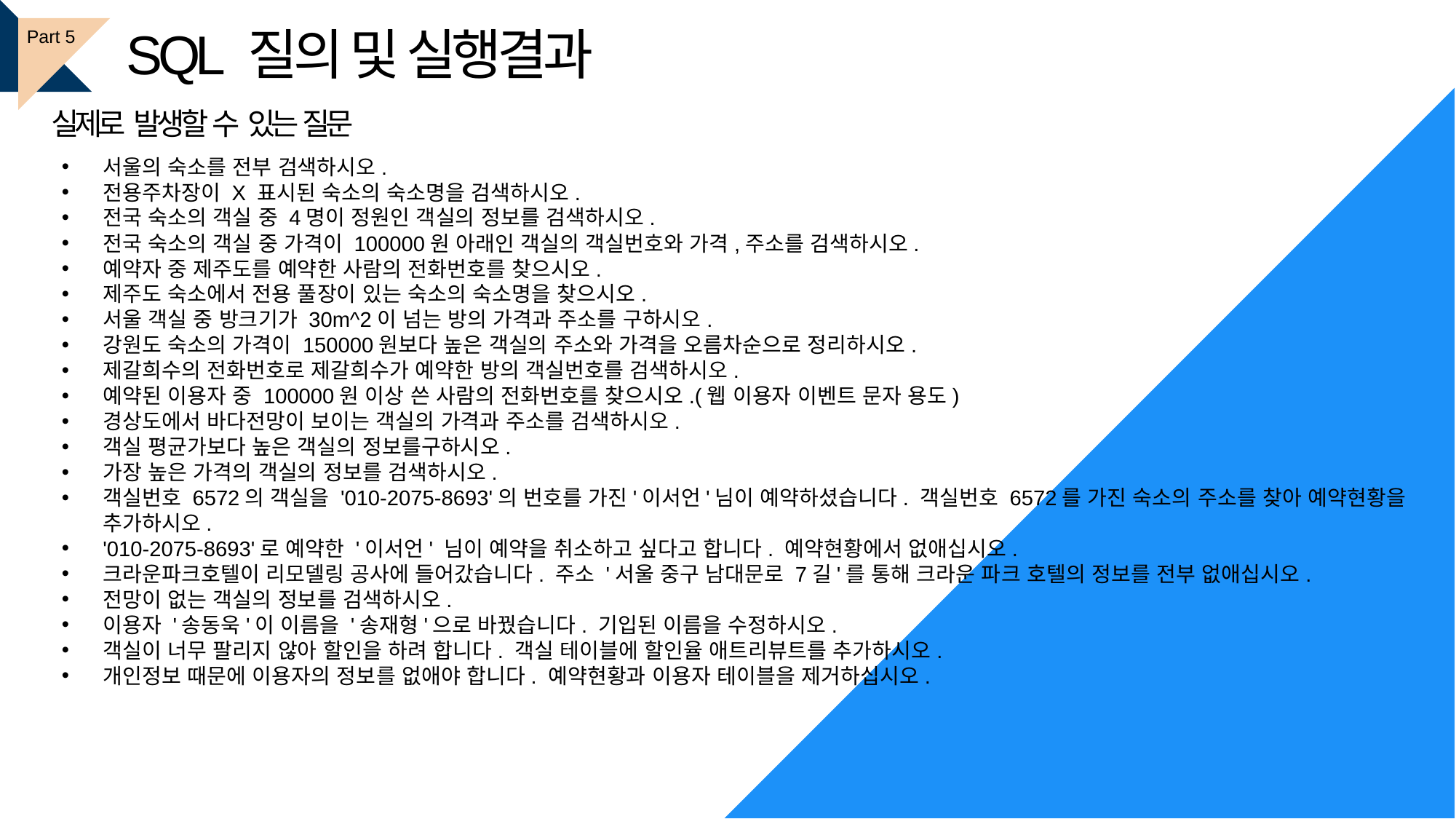

SQL 질의 및 실행결과

Part 5

실제로   발생할  수   있는  질문
서울의 숙소를 전부 검색하시오.
전용주차장이 X 표시된 숙소의 숙소명을 검색하시오.
전국 숙소의 객실 중 4명이 정원인 객실의 정보를 검색하시오.
전국 숙소의 객실 중 가격이 100000원 아래인 객실의 객실번호와 가격,주소를 검색하시오.
예약자 중 제주도를 예약한 사람의 전화번호를 찾으시오.
제주도 숙소에서 전용 풀장이 있는 숙소의 숙소명을 찾으시오.
서울 객실 중 방크기가 30m^2이 넘는 방의 가격과 주소를 구하시오.
강원도 숙소의 가격이 150000원보다 높은 객실의 주소와 가격을 오름차순으로 정리하시오.
제갈희수의 전화번호로 제갈희수가 예약한 방의 객실번호를 검색하시오.
예약된 이용자 중 100000원 이상 쓴 사람의 전화번호를 찾으시오.(웹 이용자 이벤트 문자 용도)
경상도에서 바다전망이 보이는 객실의 가격과 주소를 검색하시오.
객실 평균가보다 높은 객실의 정보를구하시오.
가장 높은 가격의 객실의 정보를 검색하시오.
객실번호 6572의 객실을 '010-2075-8693'의 번호를 가진'이서언'님이 예약하셨습니다. 객실번호 6572를 가진 숙소의 주소를 찾아 예약현황을 추가하시오.
'010-2075-8693'로 예약한 '이서언' 님이 예약을 취소하고 싶다고 합니다. 예약현황에서 없애십시오.
크라운파크호텔이 리모델링 공사에 들어갔습니다. 주소 '서울 중구 남대문로 7길'를 통해 크라운 파크 호텔의 정보를 전부 없애십시오.
전망이 없는 객실의 정보를 검색하시오.
이용자 '송동욱'이 이름을 '송재형'으로 바꿨습니다. 기입된 이름을 수정하시오.
객실이 너무 팔리지 않아 할인을 하려 합니다. 객실 테이블에 할인율 애트리뷰트를 추가하시오.
개인정보 때문에 이용자의 정보를 없애야 합니다. 예약현황과 이용자 테이블을 제거하십시오.